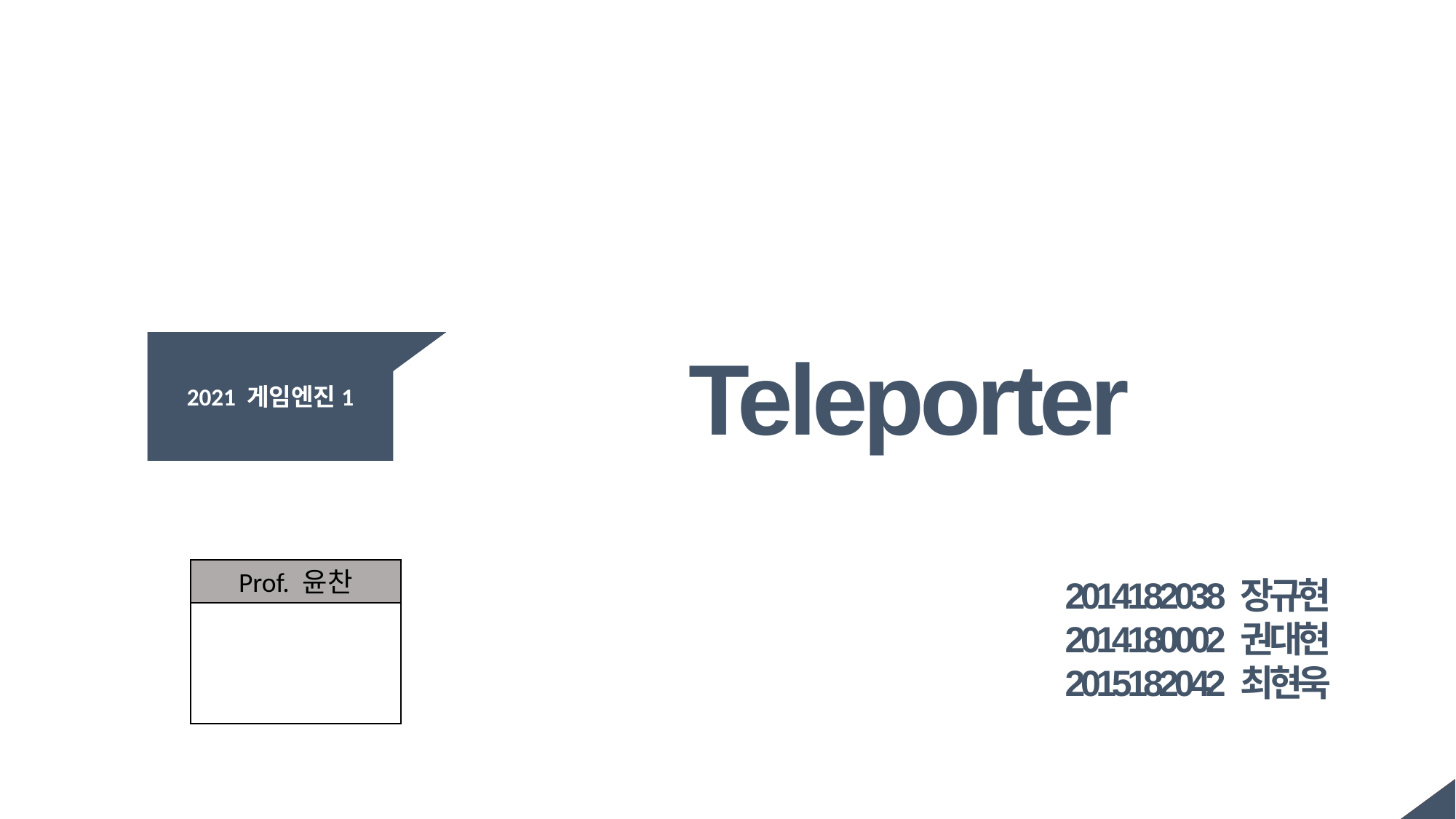

2021 게임엔진1
Teleporter
Prof. 윤찬
2014182038 장규현
2014180002 권대현
2015182042 최현욱